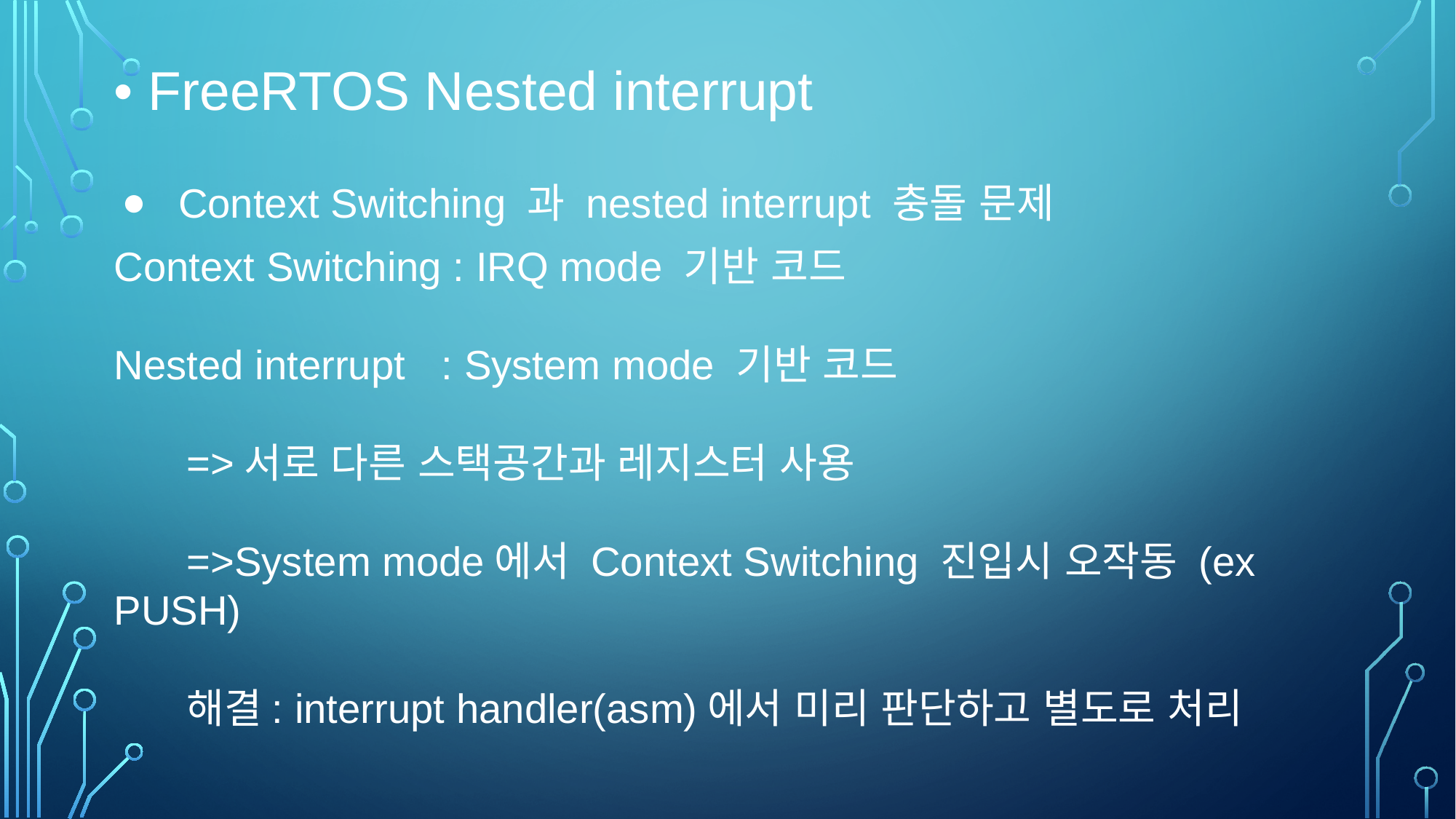

• FreeRTOS Nested interrupt

Context Switching 과 nested interrupt 충돌 문제

Context Switching : IRQ mode 기반 코드

Nested interrupt	: System mode 기반 코드

=>서로 다른 스택공간과 레지스터 사용

=>System mode에서 Context Switching 진입시 오작동 (ex PUSH)

해결: interrupt handler(asm)에서 미리 판단하고 별도로 처리